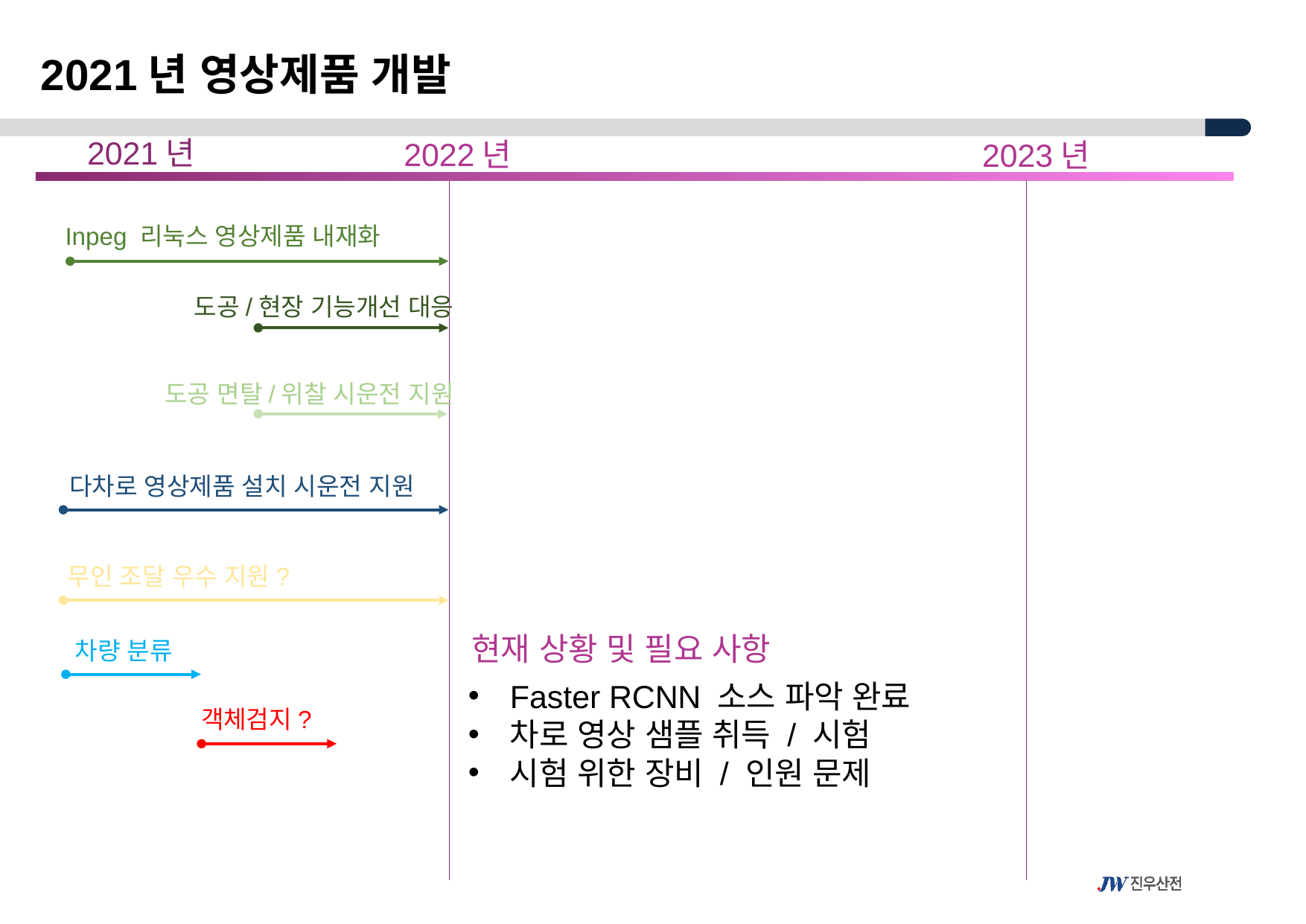

2021년 영상제품 개발
2021년
2022년
2023년

Inpeg 리눅스 영상제품 내재화
도공/현장 기능개선 대응
도공 면탈/위찰 시운전 지원
다차로 영상제품 설치 시운전 지원
무인 조달 우수 지원?
현재 상황 및 필요 사항
차량 분류
Faster RCNN 소스 파악 완료
차로 영상 샘플 취득 / 시험
시험 위한 장비 / 인원 문제
객체검지?